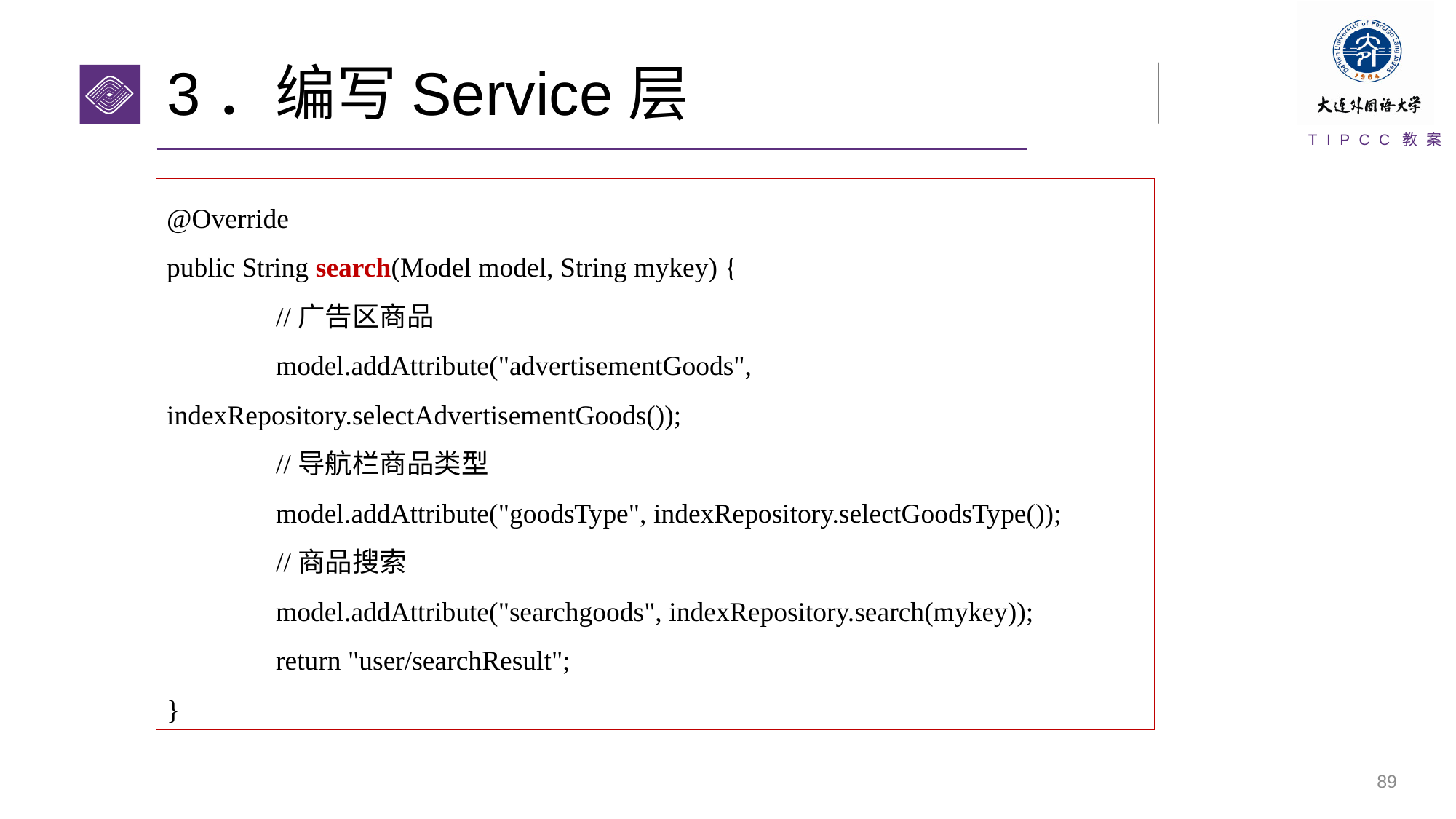

# 3．编写Service层
@Override
public String search(Model model, String mykey) {
	//广告区商品
	model.addAttribute("advertisementGoods", 	indexRepository.selectAdvertisementGoods());
	//导航栏商品类型
	model.addAttribute("goodsType", indexRepository.selectGoodsType());
	//商品搜索
	model.addAttribute("searchgoods", indexRepository.search(mykey));
	return "user/searchResult";
}
89